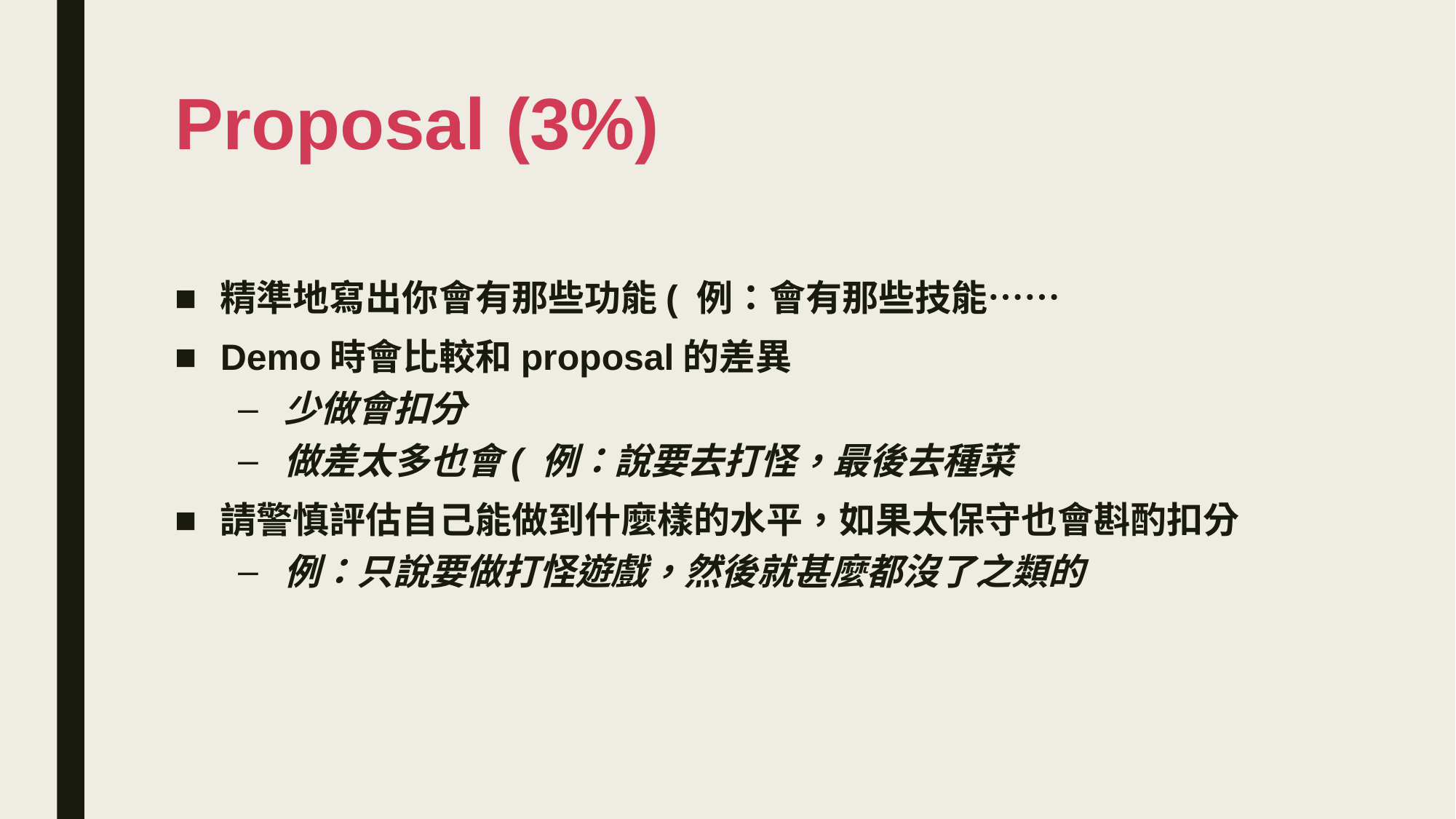

# Proposal (3%)
精準地寫出你會有那些功能( 例：會有那些技能……
Demo時會比較和proposal的差異
少做會扣分
做差太多也會( 例：說要去打怪，最後去種菜
請警慎評估自己能做到什麼樣的水平，如果太保守也會斟酌扣分
例：只說要做打怪遊戲，然後就甚麼都沒了之類的